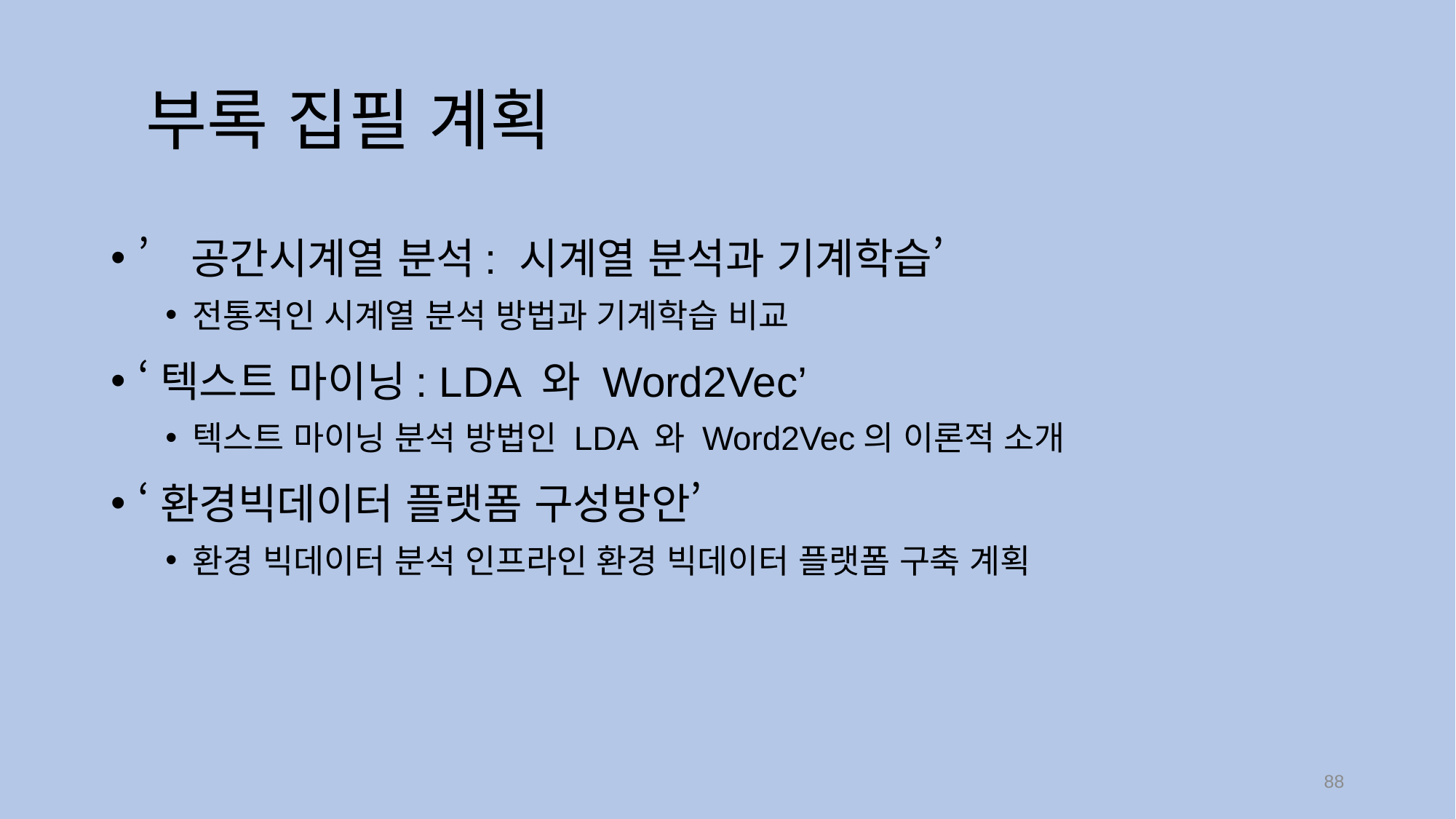

# 부록 집필 계획
’공간시계열 분석: 시계열 분석과 기계학습’
전통적인 시계열 분석 방법과 기계학습 비교
‘텍스트 마이닝: LDA 와 Word2Vec’
텍스트 마이닝 분석 방법인 LDA 와 Word2Vec의 이론적 소개
‘환경빅데이터 플랫폼 구성방안’
환경 빅데이터 분석 인프라인 환경 빅데이터 플랫폼 구축 계획
88